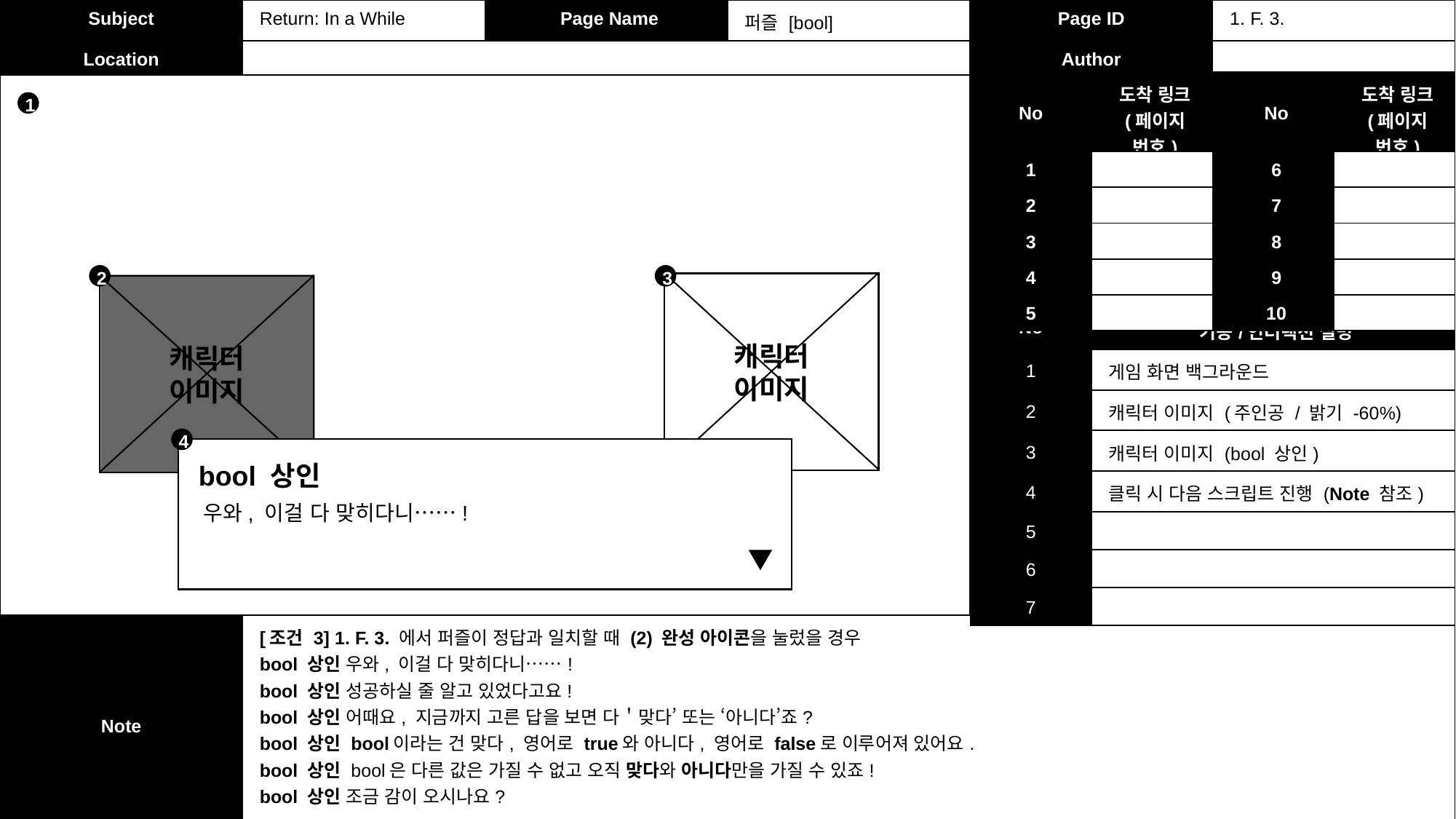

| Subject | Return: In a While | Page Name | 퍼즐 [bool] | Page ID | 1. F. 3. |
| --- | --- | --- | --- | --- | --- |
| Location |  |  |  | Author |  |

| No | 도착 링크 (페이지 번호) | No | 도착 링크 (페이지 번호) |
| --- | --- | --- | --- |
| 1 |  | 6 |  |
| 2 |  | 7 |  |
| 3 |  | 8 |  |
| 4 |  | 9 |  |
| 5 |  | 10 |  |
1
2
3

캐릭터
이미지

캐릭터
이미지
| No | 기능/인터랙션 설명 |
| --- | --- |
| 1 | 게임 화면 백그라운드 |
| 2 | 캐릭터 이미지 (주인공 / 밝기 -60%) |
| 3 | 캐릭터 이미지 (bool 상인) |
| 4 | 클릭 시 다음 스크립트 진행 (Note 참조) |
| 5 |  |
| 6 |  |
| 7 |  |
4

bool 상인
우와, 이걸 다 맞히다니……!

| Note | [조건 3] 1. F. 3. 에서 퍼즐이 정답과 일치할 때 (2) 완성 아이콘을 눌렀을 경우 bool 상인 우와, 이걸 다 맞히다니……! bool 상인 성공하실 줄 알고 있었다고요! bool 상인 어때요, 지금까지 고른 답을 보면 다＇맞다’ 또는 ‘아니다’죠? bool 상인 bool이라는 건 맞다, 영어로 true와 아니다, 영어로 false로 이루어져 있어요. bool 상인 bool은 다른 값은 가질 수 없고 오직 맞다와 아니다만을 가질 수 있죠! bool 상인 조금 감이 오시나요? |
| --- | --- |